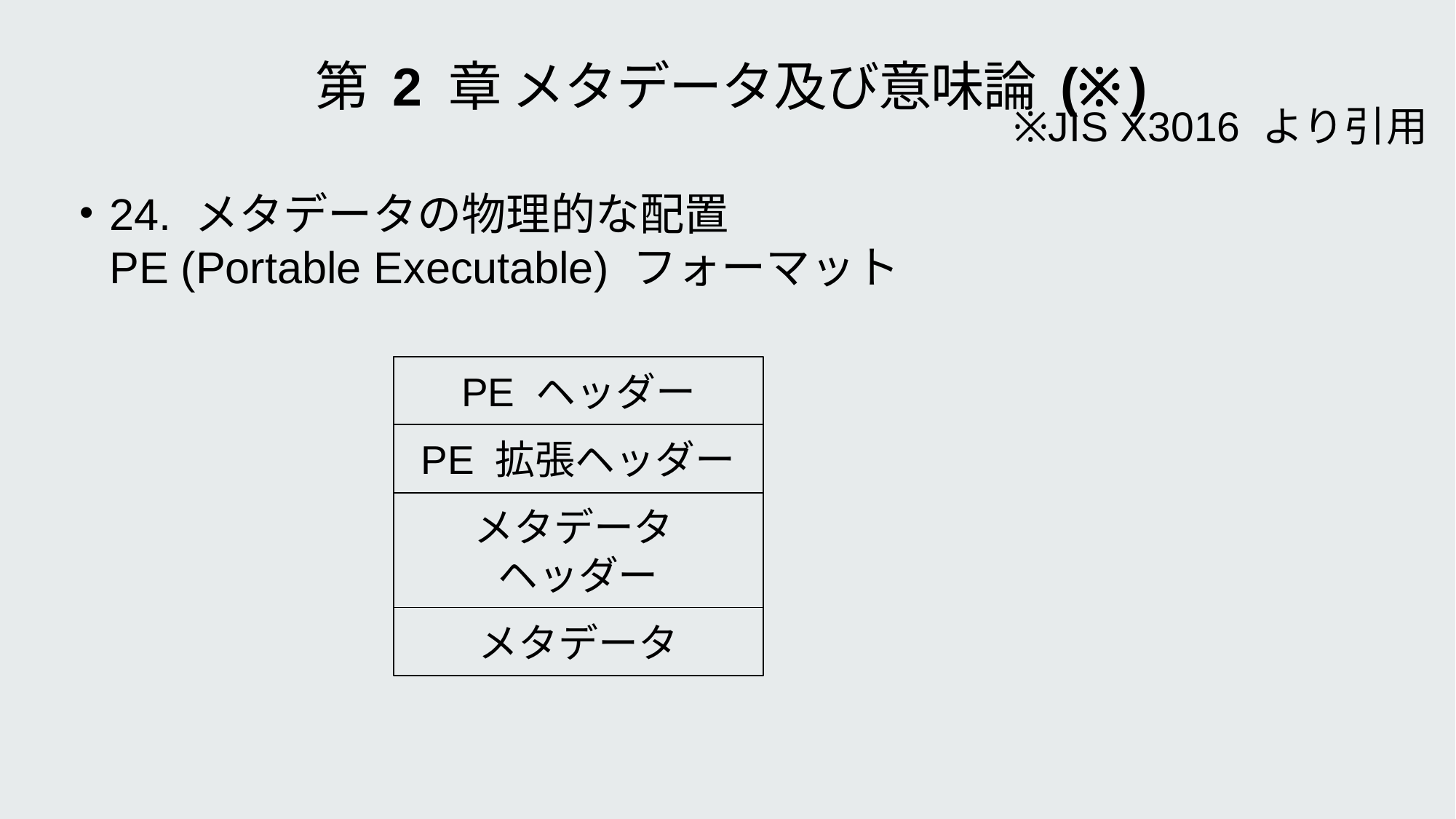

# 第 2 章 メタデータ及び意味論 (※)
※JIS X3016 より引用
24. メタデータの物理的な配置
PE (Portable Executable) フォーマット
PE ヘッダー
PE 拡張ヘッダー
メタデータ
ヘッダー
メタデータ